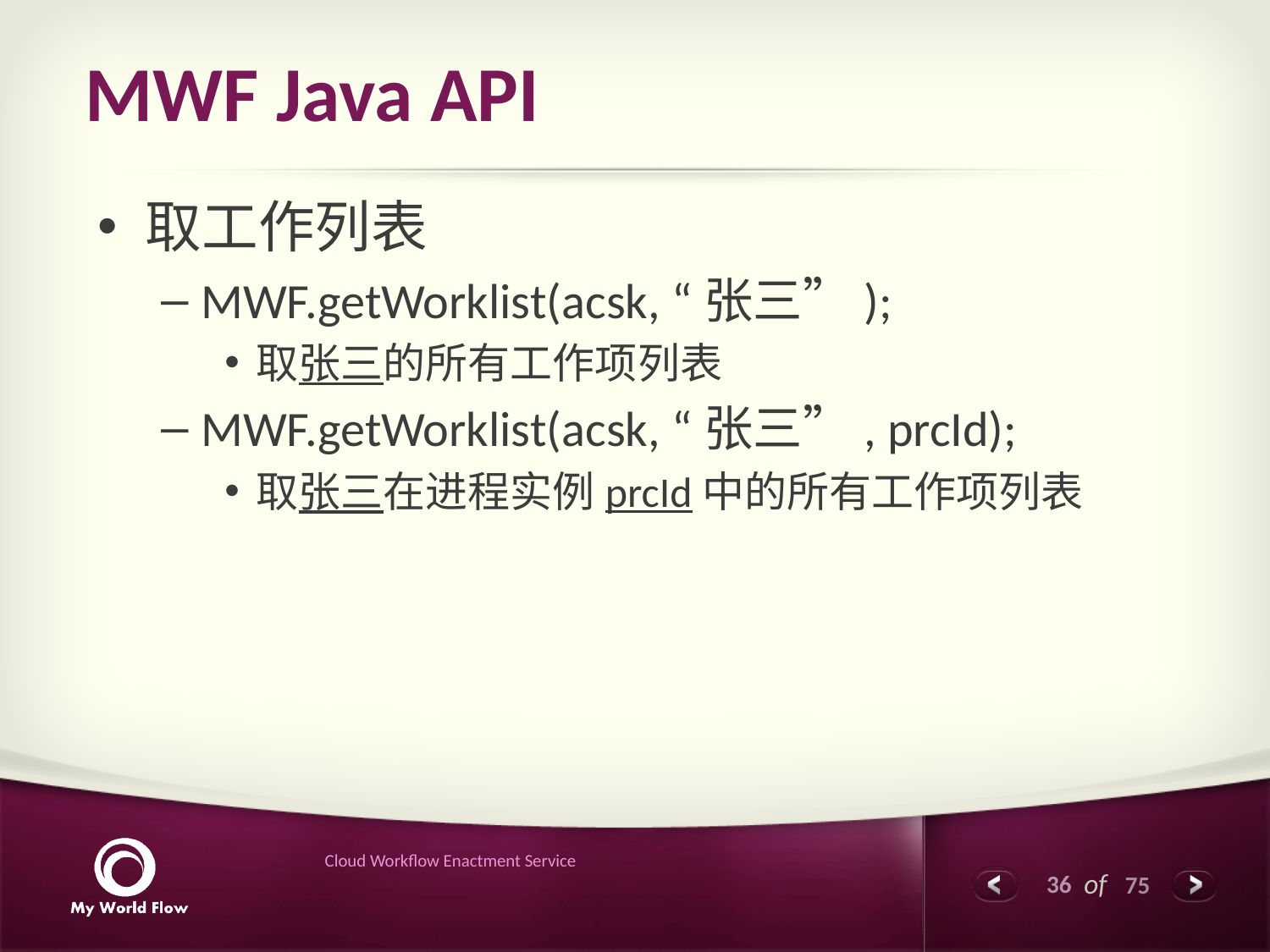

# MWF Java API
取工作列表
MWF.getWorklist(acsk, “张三”);
取张三的所有工作项列表
MWF.getWorklist(acsk, “张三”, prcId);
取张三在进程实例prcId中的所有工作项列表